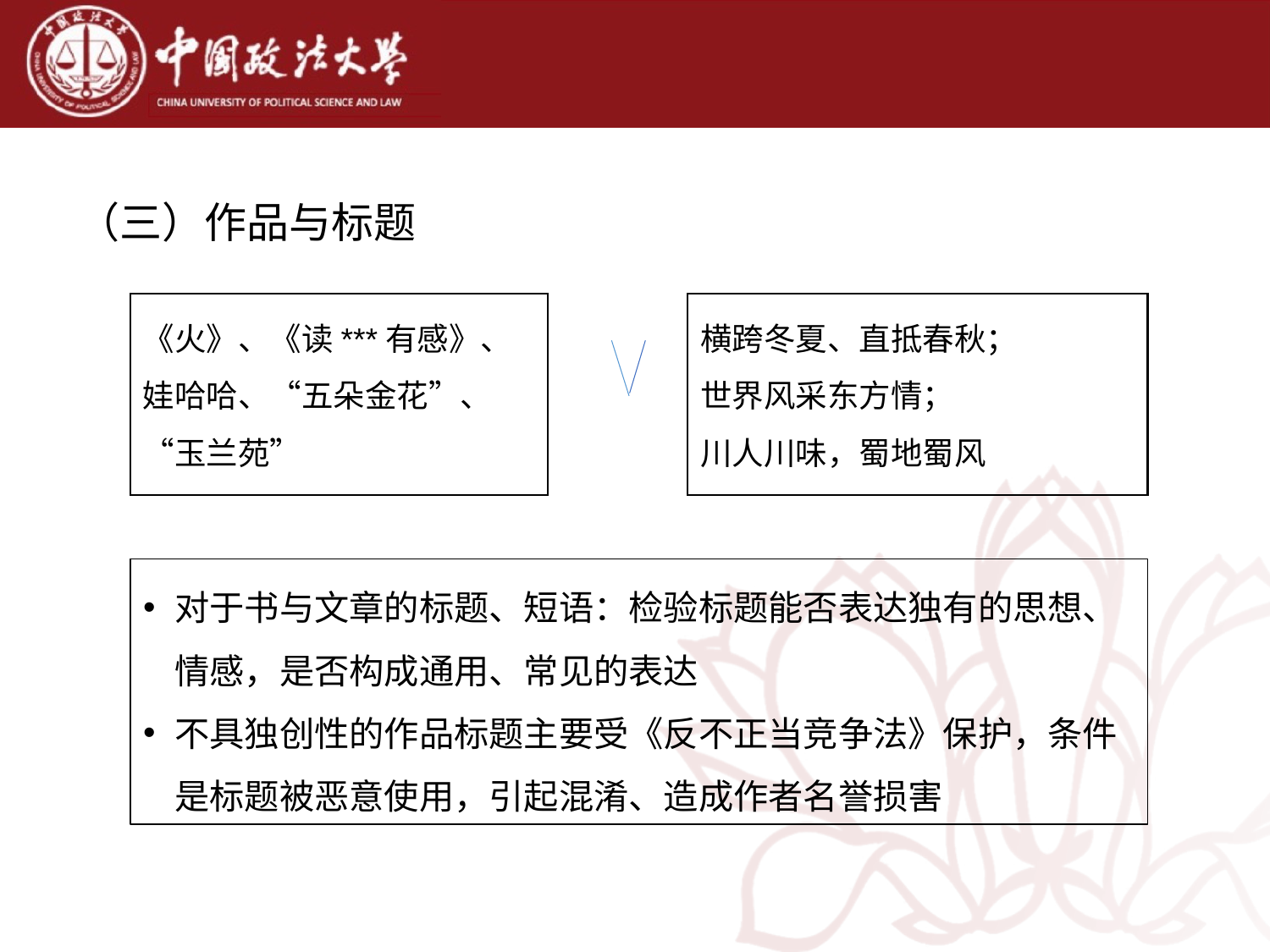

（三）作品与标题
《火》、《读***有感》、娃哈哈、“五朵金花”、“玉兰苑”
横跨冬夏、直抵春秋；
世界风采东方情；
川人川味，蜀地蜀风
对于书与文章的标题、短语：检验标题能否表达独有的思想、情感，是否构成通用、常见的表达
不具独创性的作品标题主要受《反不正当竞争法》保护，条件是标题被恶意使用，引起混淆、造成作者名誉损害